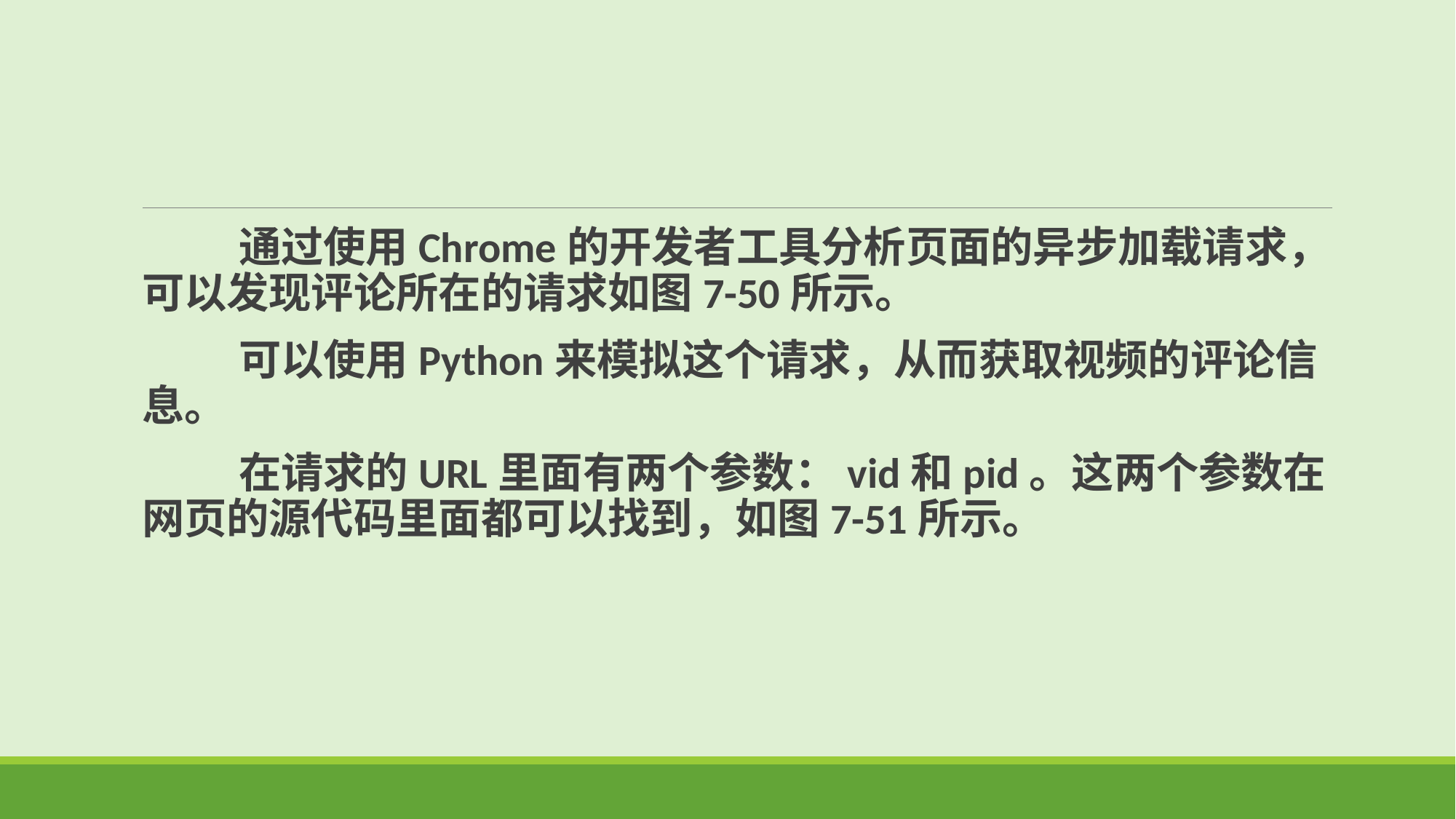

通过使用Chrome的开发者工具分析页面的异步加载请求，可以发现评论所在的请求如图7-50所示。
         可以使用Python来模拟这个请求，从而获取视频的评论信息。
         在请求的URL里面有两个参数：vid和pid。这两个参数在网页的源代码里面都可以找到，如图7-51所示。